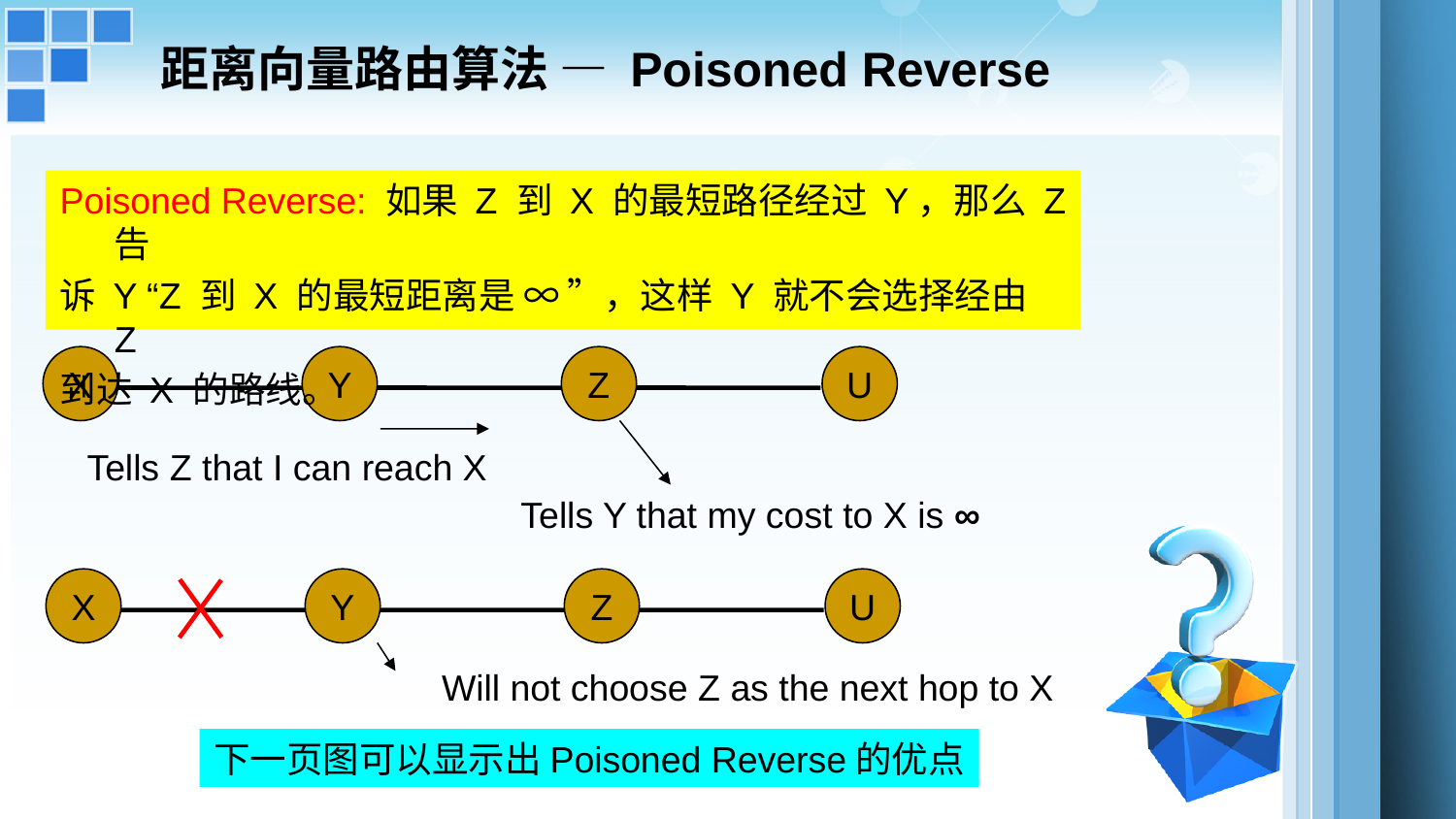

距离向量路由算法 — Poisoned Reverse
Poisoned Reverse: 如果 Z 到 X 的最短路径经过 Y，那么 Z 告
诉 Y “Z 到 X 的最短距离是 ∞ ”，这样 Y 就不会选择经由 Z
到达 X 的路线。
X
Y
Z
U

Tells Z that I can reach X
Tells Y that my cost to X is ∞
X
Y
Z
U

Will not choose Z as the next hop to X
下一页图可以显示出Poisoned Reverse的优点